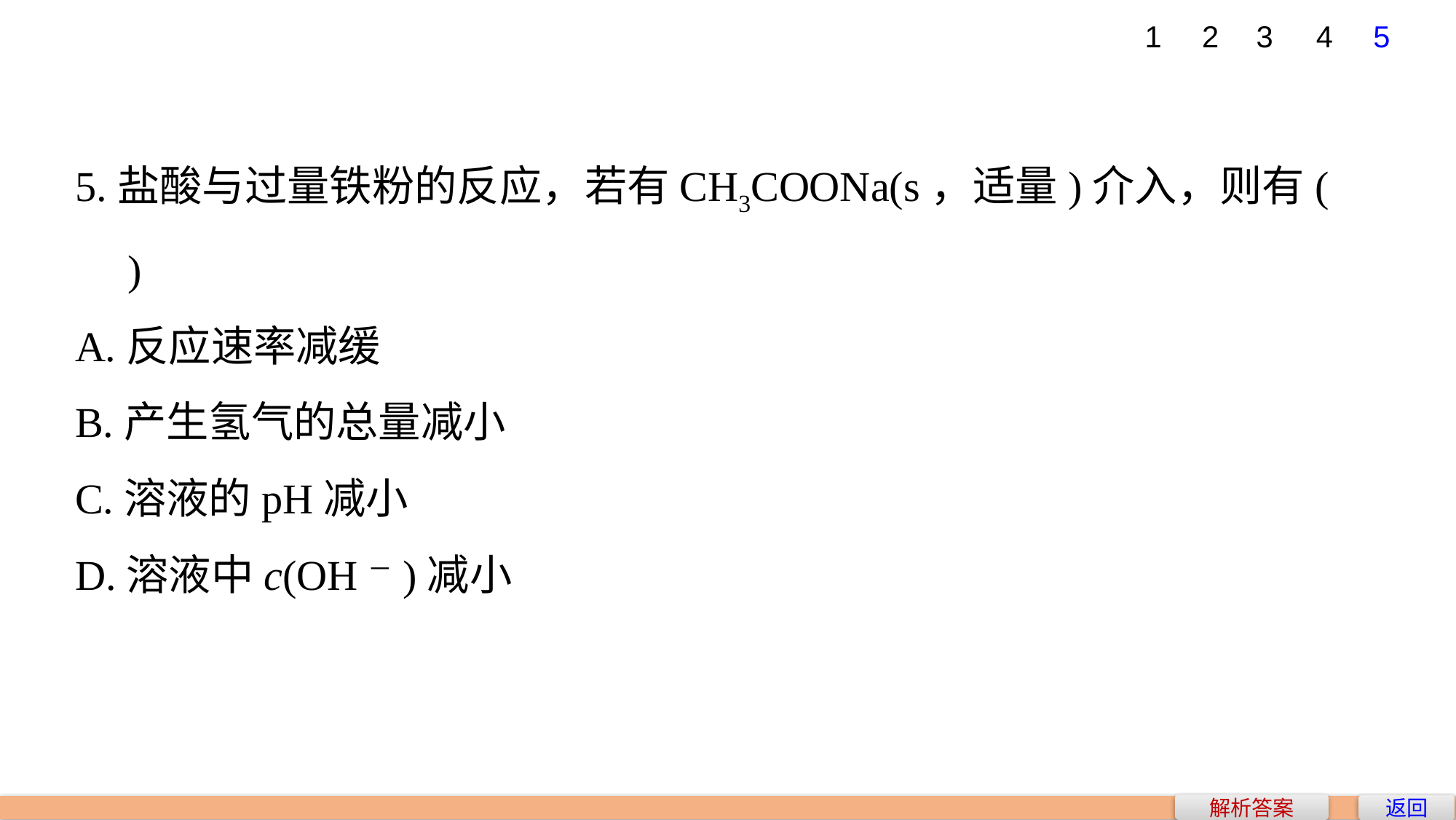

1
2
3
4
5
5.盐酸与过量铁粉的反应，若有CH3COONa(s，适量)介入，则有(　　)
A.反应速率减缓
B.产生氢气的总量减小
C.溶液的pH减小
D.溶液中c(OH－)减小
解析答案
返回